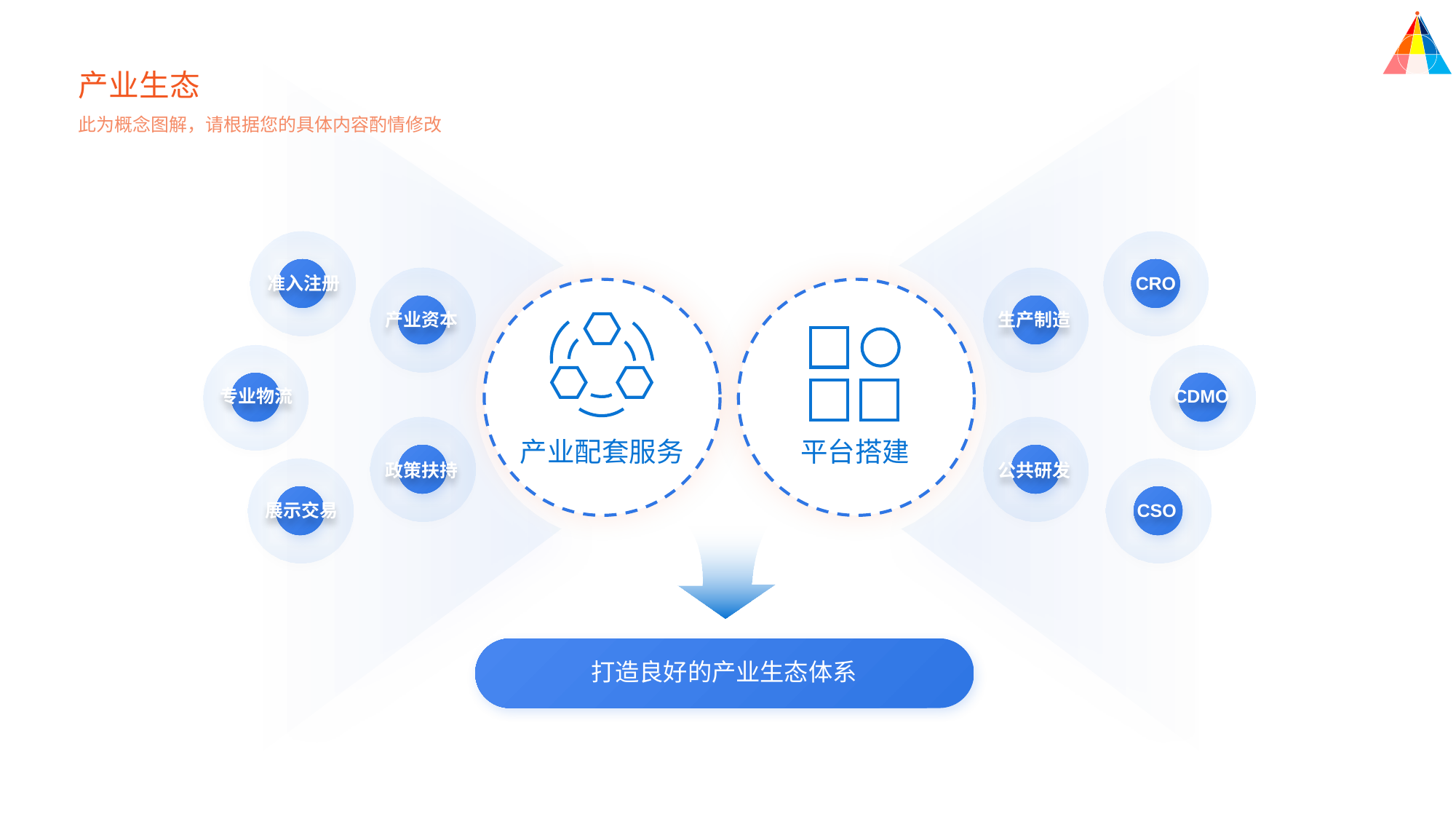

产业生态
此为概念图解，请根据您的具体内容酌情修改

准入注册
CRO
产业资本
生产制造
专业物流
CDMO
政策扶持
公共研发
展示交易
CSO

产业配套服务
平台搭建

打造良好的产业生态体系